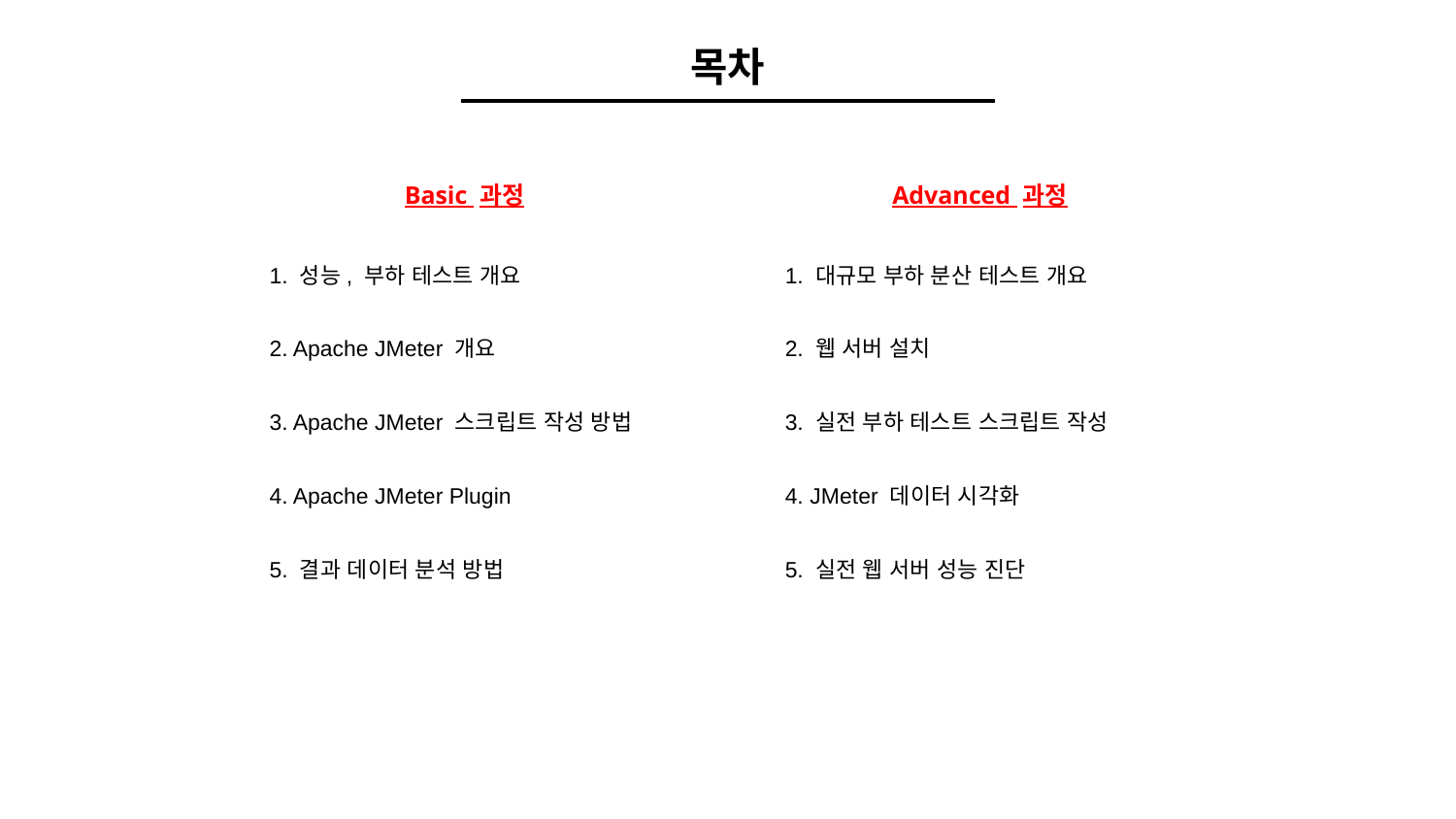

목차
Basic 과정
Advanced 과정
1. 성능, 부하 테스트 개요
2. Apache JMeter 개요
3. Apache JMeter 스크립트 작성 방법
4. Apache JMeter Plugin
5. 결과 데이터 분석 방법
1. 대규모 부하 분산 테스트 개요
2. 웹 서버 설치
3. 실전 부하 테스트 스크립트 작성
4. JMeter 데이터 시각화
5. 실전 웹 서버 성능 진단